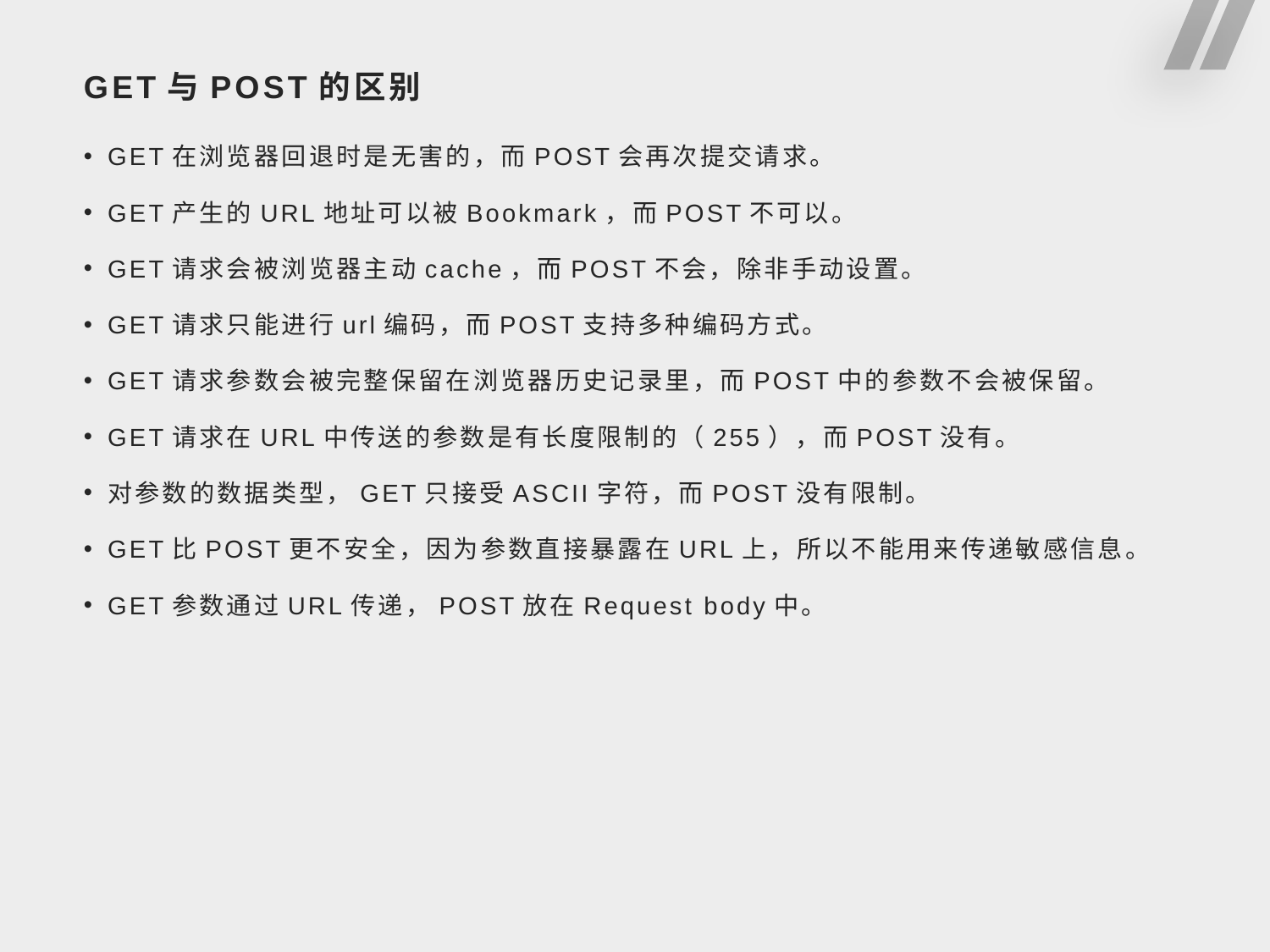

# GET与POST的区别
GET在浏览器回退时是无害的，而POST会再次提交请求。
GET产生的URL地址可以被Bookmark，而POST不可以。
GET请求会被浏览器主动cache，而POST不会，除非手动设置。
GET请求只能进行url编码，而POST支持多种编码方式。
GET请求参数会被完整保留在浏览器历史记录里，而POST中的参数不会被保留。
GET请求在URL中传送的参数是有长度限制的（255），而POST没有。
对参数的数据类型，GET只接受ASCII字符，而POST没有限制。
GET比POST更不安全，因为参数直接暴露在URL上，所以不能用来传递敏感信息。
GET参数通过URL传递，POST放在Request body中。